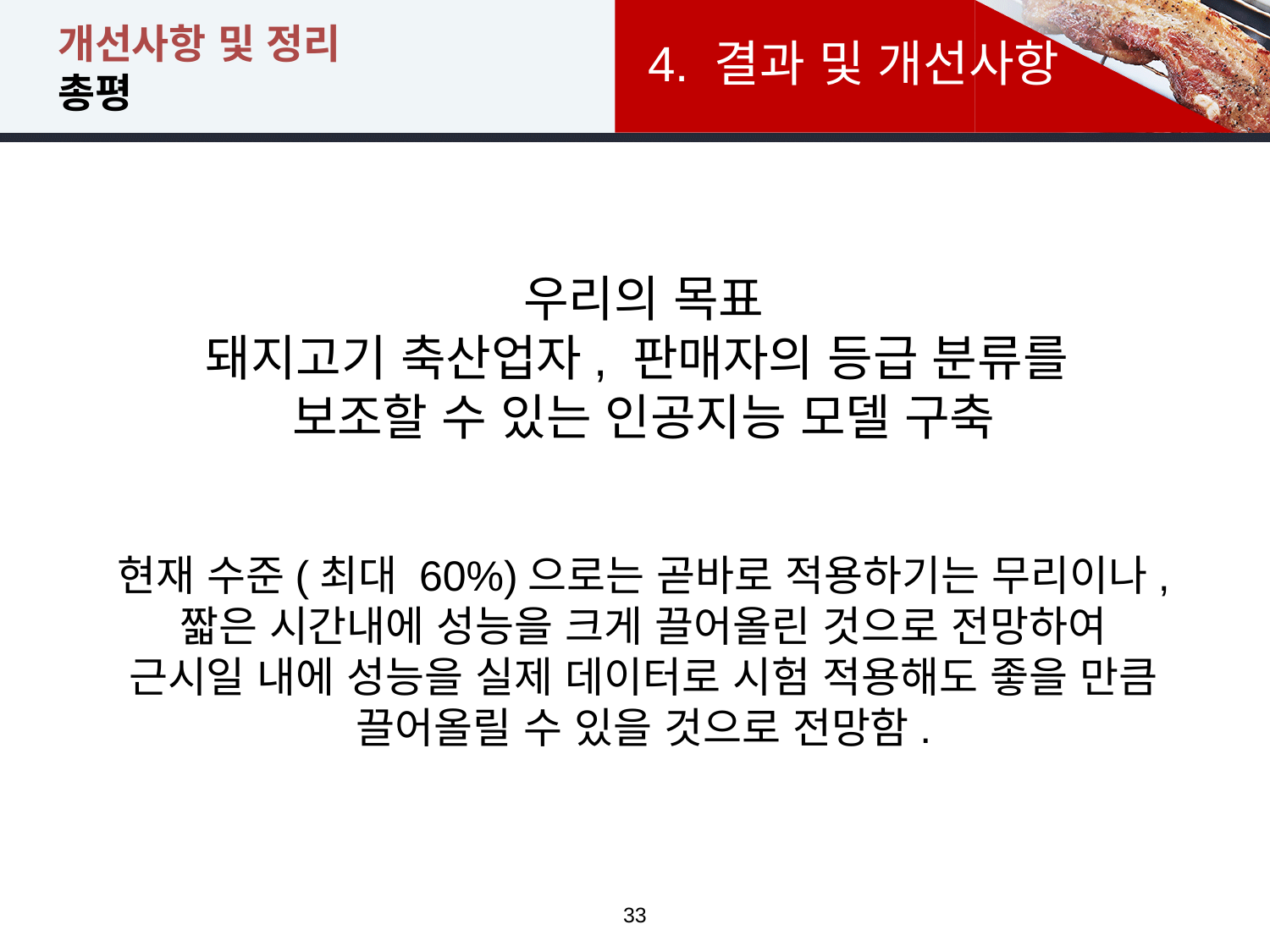

# 개선사항 및 정리 총평
4. 결과 및 개선사항
우리의 목표
돼지고기 축산업자, 판매자의 등급 분류를
보조할 수 있는 인공지능 모델 구축
현재 수준(최대 60%)으로는 곧바로 적용하기는 무리이나, 짧은 시간내에 성능을 크게 끌어올린 것으로 전망하여
근시일 내에 성능을 실제 데이터로 시험 적용해도 좋을 만큼 끌어올릴 수 있을 것으로 전망함.
33